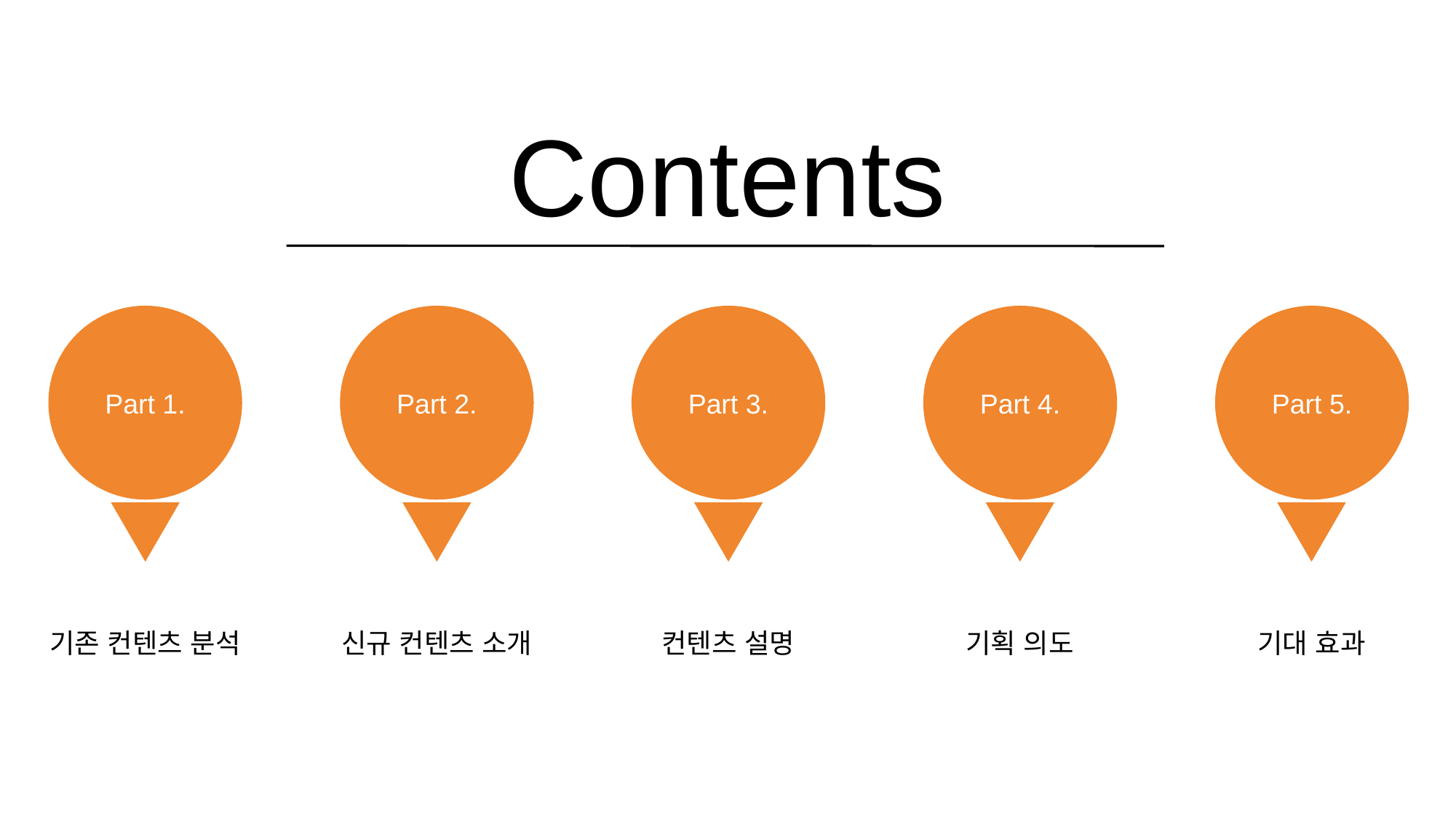

Contents
Part 1.

기존 컨텐츠 분석
Part 2.

신규 컨텐츠 소개
Part 3.

컨텐츠 설명
Part 4.

기획 의도
Part 5.

기대 효과